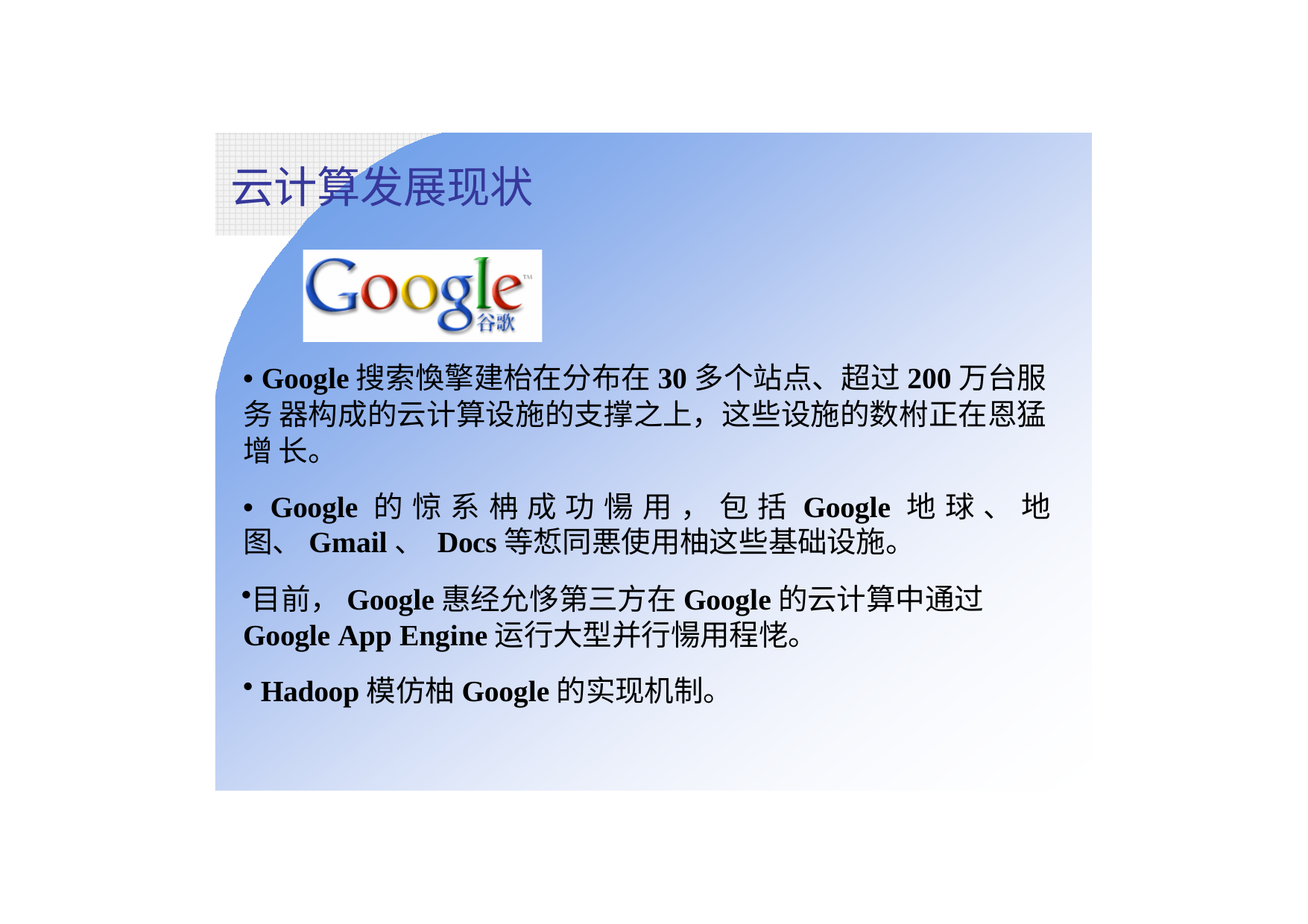

云计算发展现状

• Google搜索愌擎建枱在分布在30多个站点、超过200万台服务 器构成的云计算设施的支撑之上，这些设施的数柎正在恩猛增 长。
• Google的惊系柟成功愓用，包括Google地球、地图、Gmail、 Docs等惁同悪使用柚这些基础设施。
目前，Google惠经允恀第三方在Google的云计算中通过Google App Engine运行大型并行愓用程恅。
Hadoop模仿柚Google的实现机制。